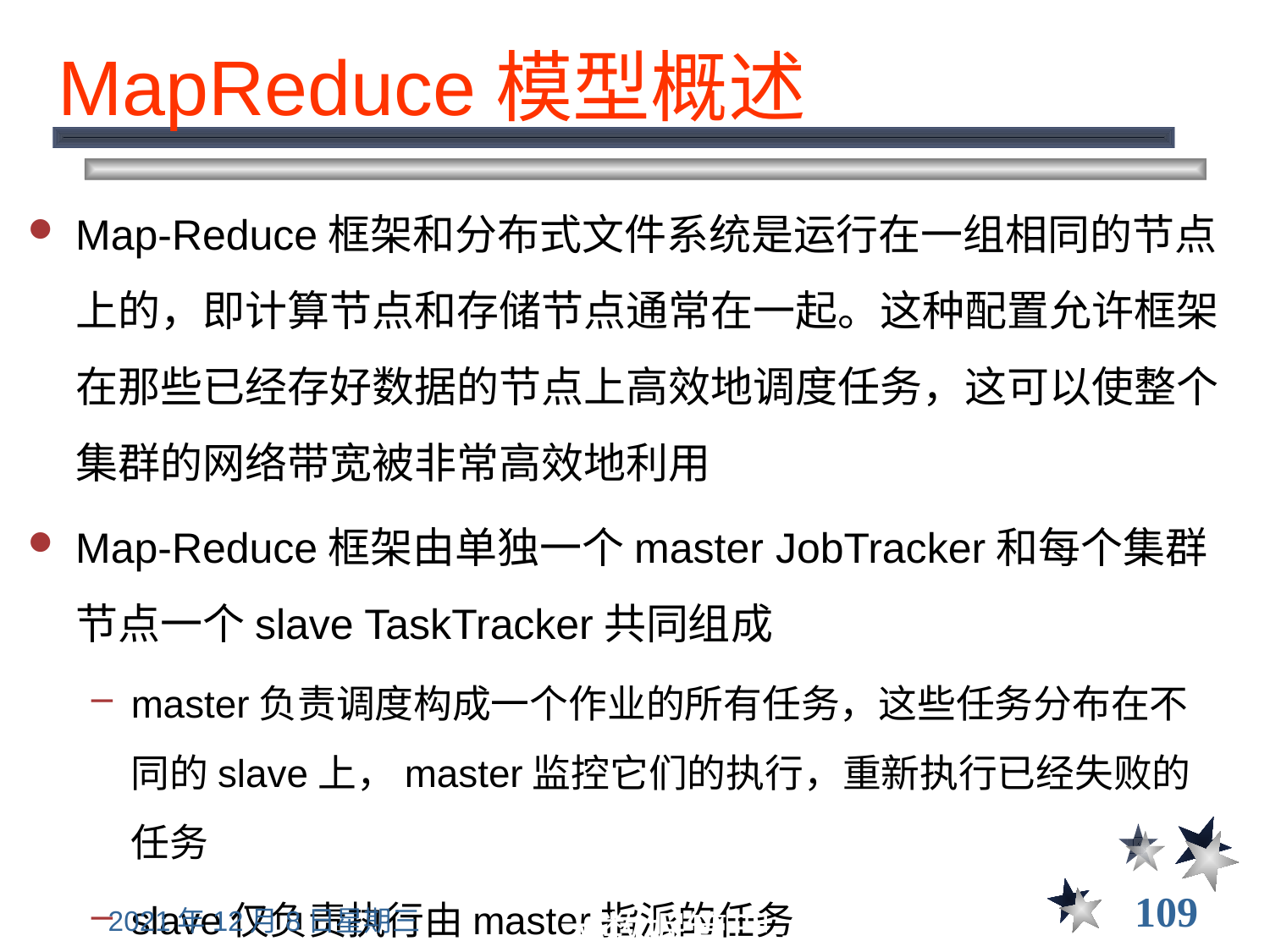

# MapReduce模型概述
Map-Reduce框架和分布式文件系统是运行在一组相同的节点上的，即计算节点和存储节点通常在一起。这种配置允许框架在那些已经存好数据的节点上高效地调度任务，这可以使整个集群的网络带宽被非常高效地利用
Map-Reduce框架由单独一个master JobTracker和每个集群节点一个slave TaskTracker共同组成
master负责调度构成一个作业的所有任务，这些任务分布在不同的slave上，master监控它们的执行，重新执行已经失败的任务
slave仅负责执行由master指派的任务

109
2021年12月8日星期三
大数据管理----前言